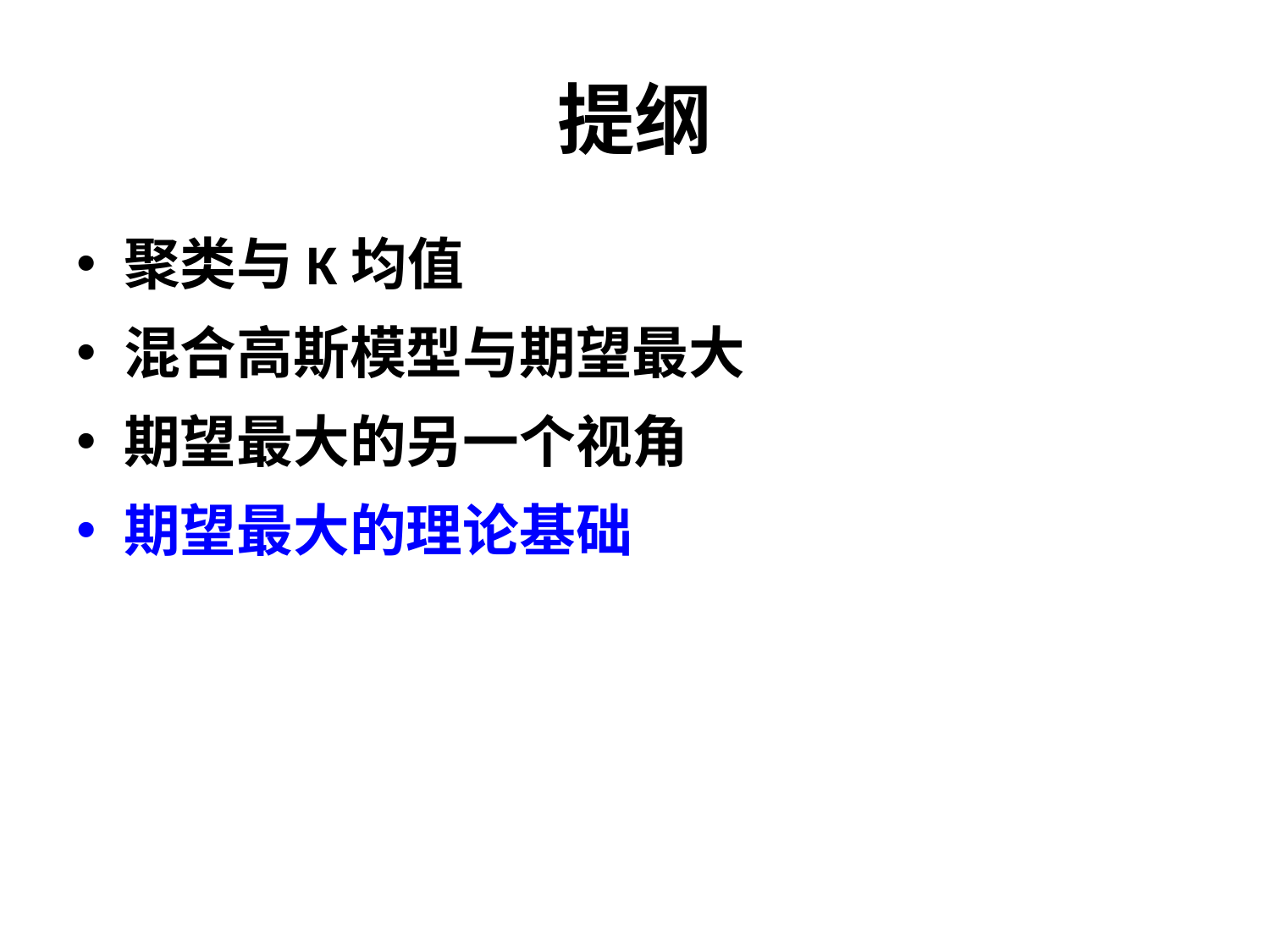

# 提纲
聚类与K均值
混合高斯模型与期望最大
期望最大的另一个视角
期望最大的理论基础

88